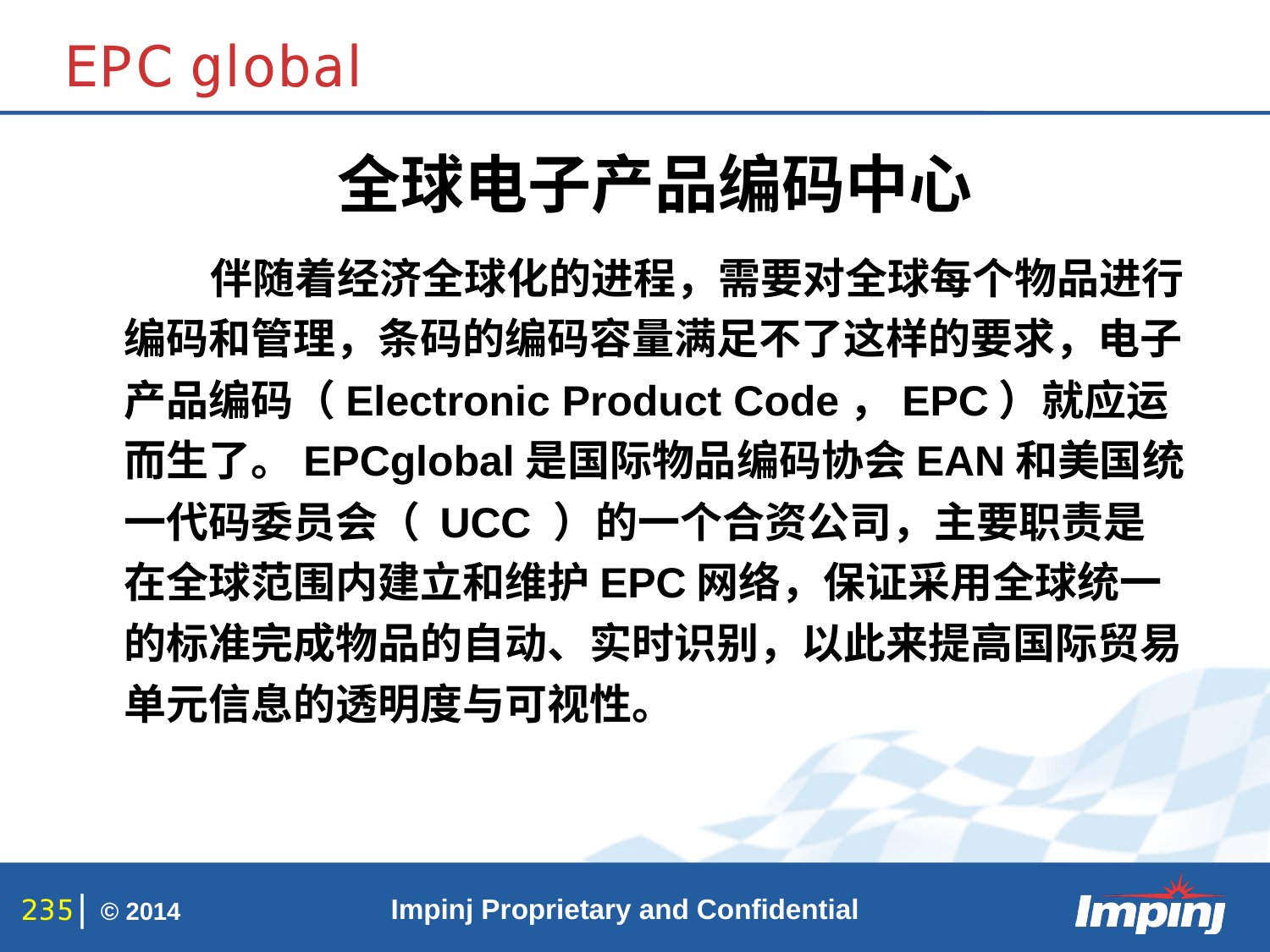

# EPC global
全球电子产品编码中心
        伴随着经济全球化的进程，需要对全球每个物品进行编码和管理，条码的编码容量满足不了这样的要求，电子产品编码（Electronic Product Code，EPC）就应运而生了。EPCglobal是国际物品编码协会EAN和美国统一代码委员会（ UCC ）的一个合资公司，主要职责是在全球范围内建立和维护EPC网络，保证采用全球统一的标准完成物品的自动、实时识别，以此来提高国际贸易单元信息的透明度与可视性。